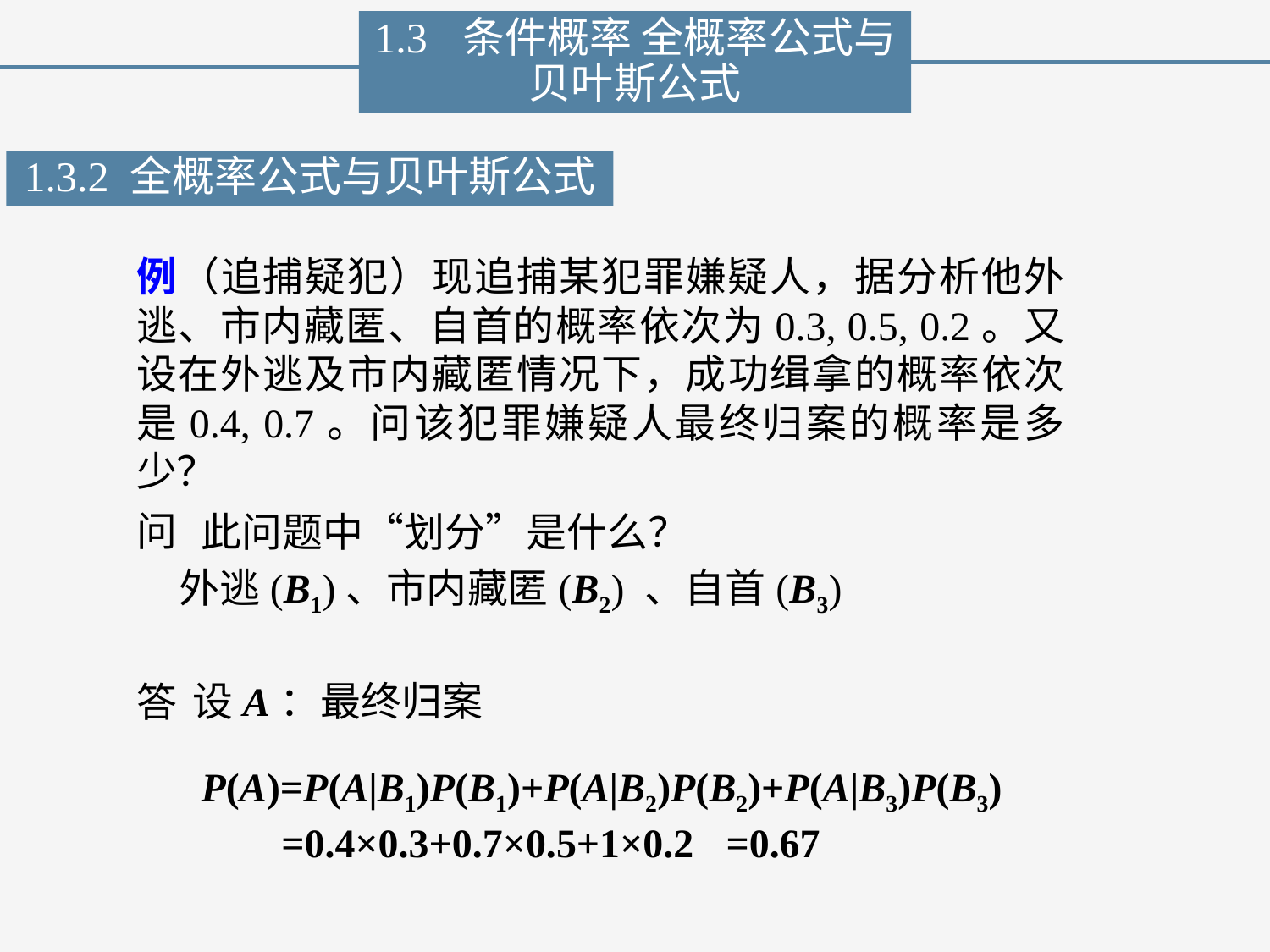

1.3 条件概率 全概率公式与贝叶斯公式
1.3.2 全概率公式与贝叶斯公式
例（追捕疑犯）现追捕某犯罪嫌疑人，据分析他外逃、市内藏匿、自首的概率依次为0.3, 0.5, 0.2。又设在外逃及市内藏匿情况下，成功缉拿的概率依次是0.4, 0.7。问该犯罪嫌疑人最终归案的概率是多少？
问
此问题中“划分”是什么？
外逃(B1)、市内藏匿(B2) 、自首(B3)
设A：最终归案
答
P(A)=P(A|B1)P(B1)+P(A|B2)P(B2)+P(A|B3)P(B3)
 =0.4×0.3+0.7×0.5+1×0.2
 =0.67